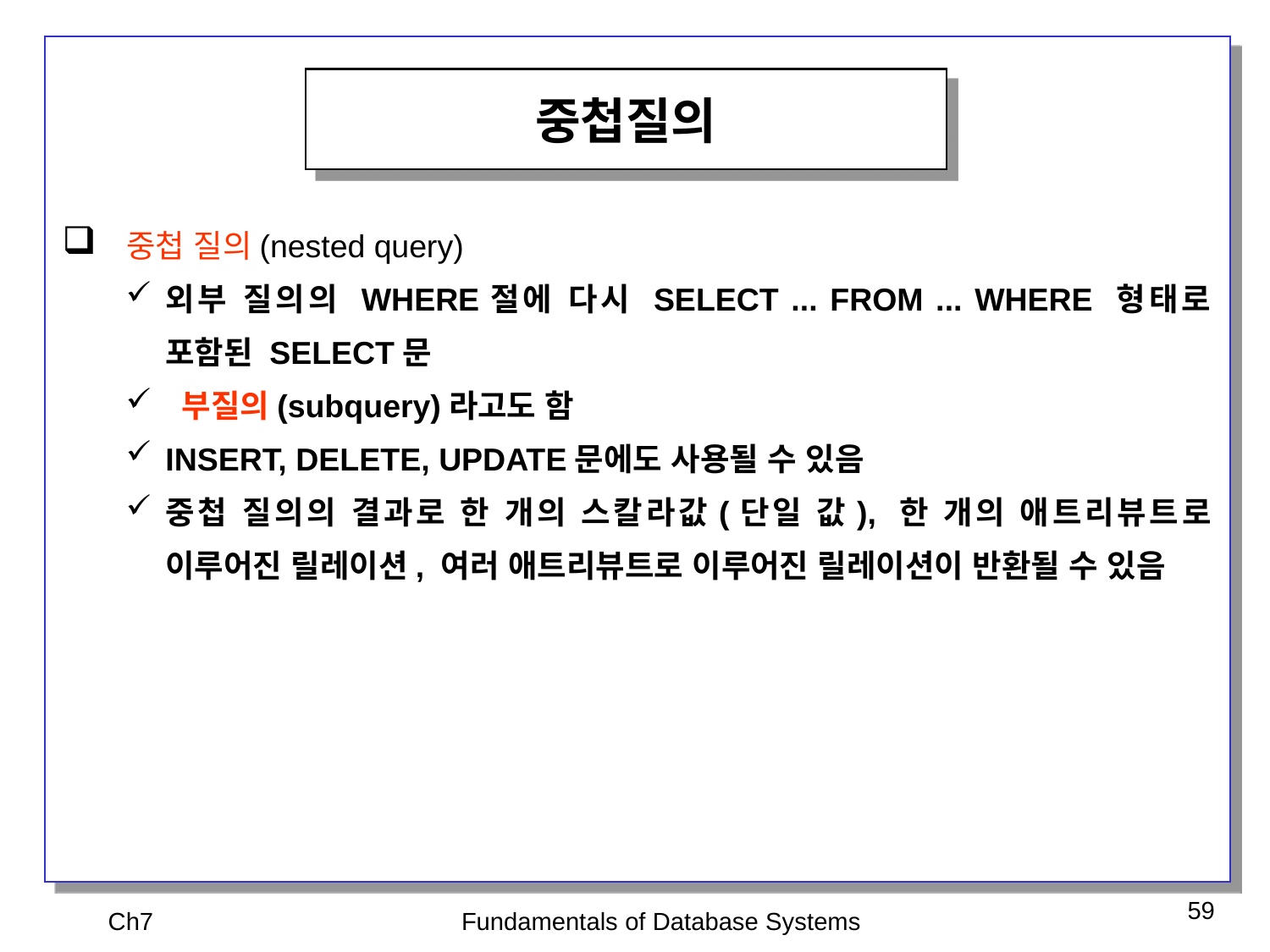

중첩질의
 중첩 질의(nested query)
외부 질의의 WHERE절에 다시 SELECT ... FROM ... WHERE 형태로 포함된 SELECT문
 부질의(subquery)라고도 함
INSERT, DELETE, UPDATE문에도 사용될 수 있음
중첩 질의의 결과로 한 개의 스칼라값(단일 값), 한 개의 애트리뷰트로 이루어진 릴레이션, 여러 애트리뷰트로 이루어진 릴레이션이 반환될 수 있음

Ch7
Fundamentals of Database Systems
59